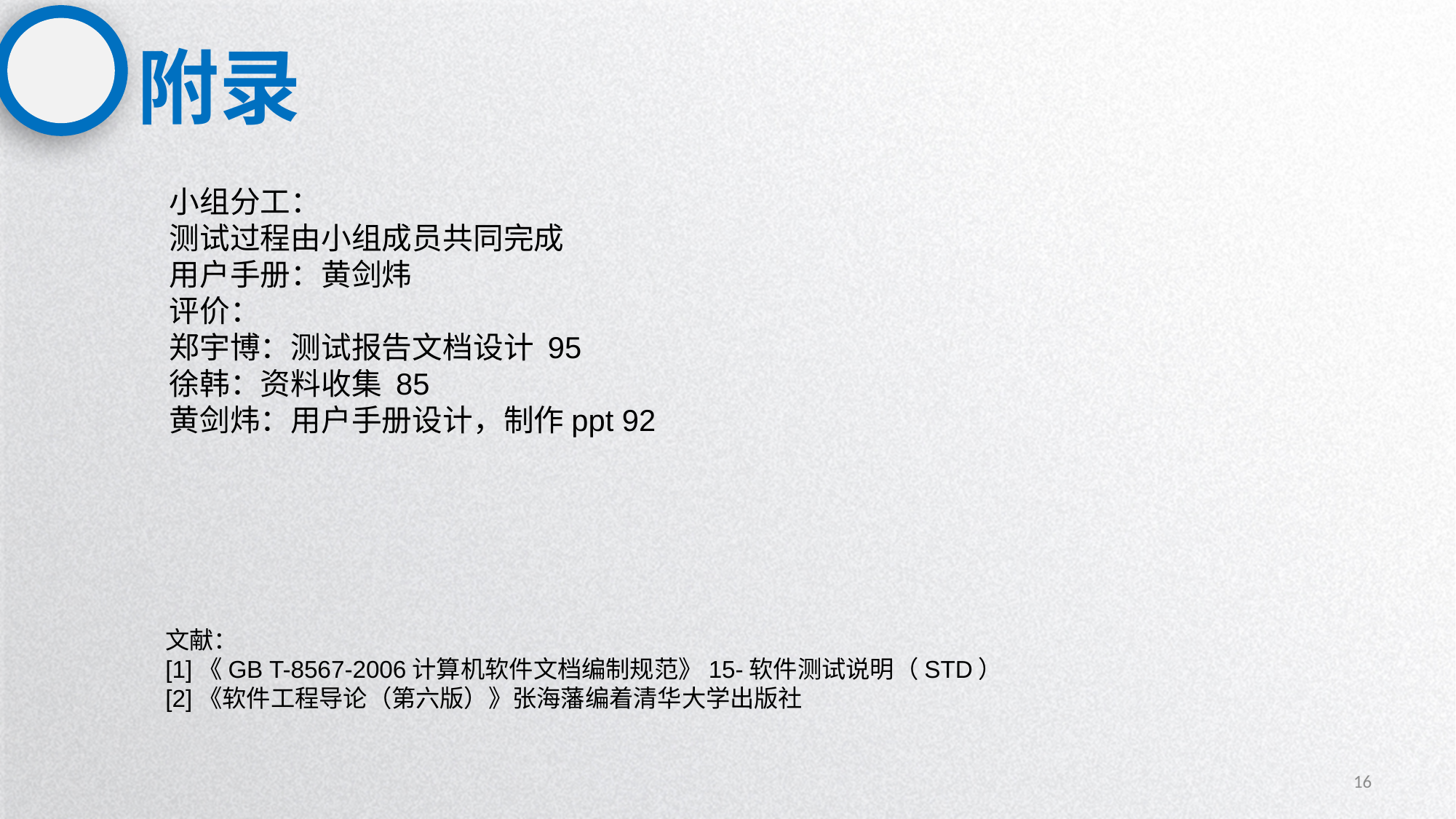

附录
小组分工：
测试过程由小组成员共同完成
用户手册：黄剑炜
评价：
郑宇博：测试报告文档设计 95
徐韩：资料收集 85
黄剑炜：用户手册设计，制作ppt 92
文献：
[1]《GB T-8567-2006计算机软件文档编制规范》15-软件测试说明（STD）
[2]《软件工程导论（第六版）》张海藩编着清华大学出版社

16